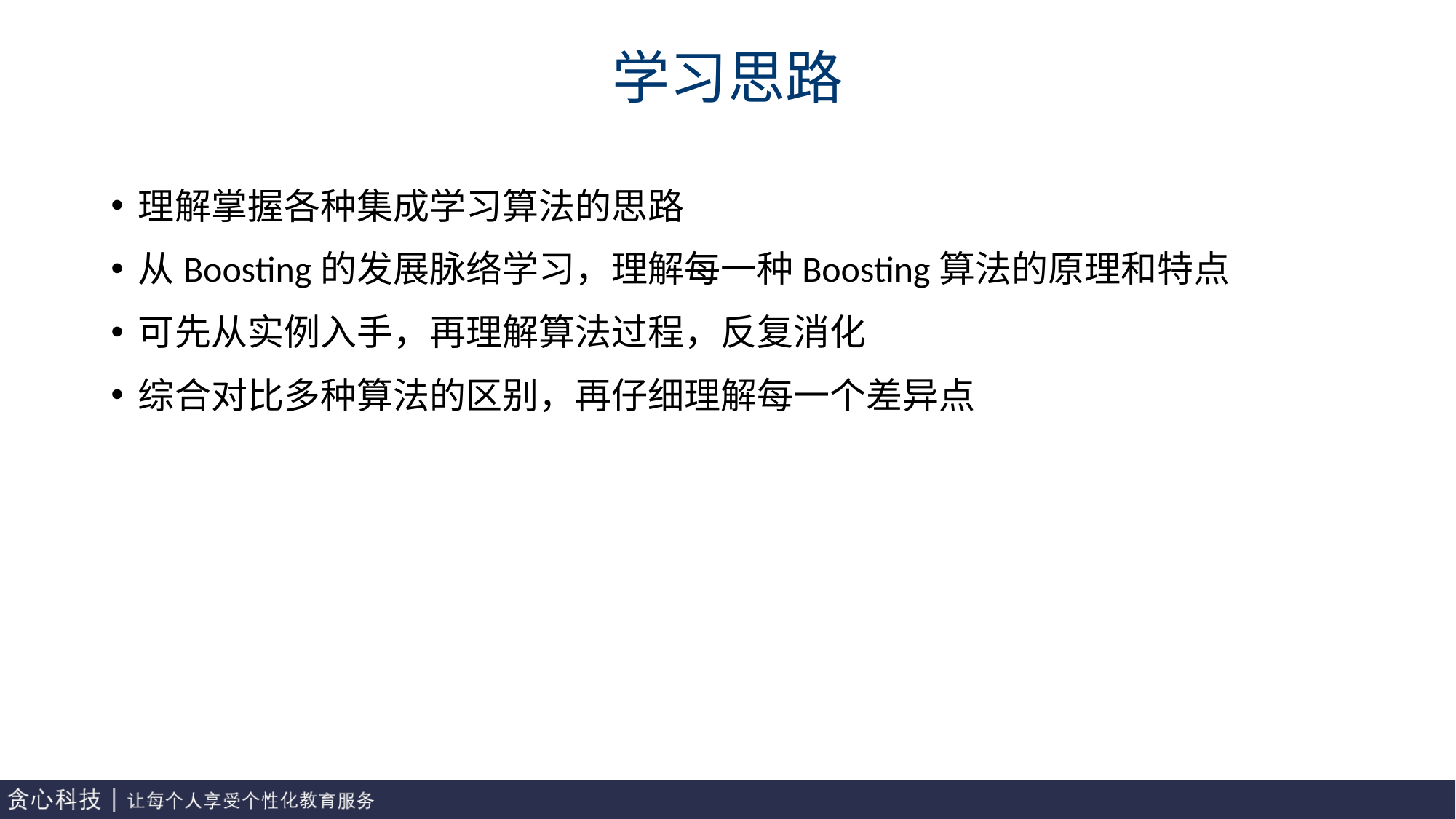

# 学习思路
理解掌握各种集成学习算法的思路
从Boosting的发展脉络学习，理解每一种Boosting算法的原理和特点
可先从实例入手，再理解算法过程，反复消化
综合对比多种算法的区别，再仔细理解每一个差异点